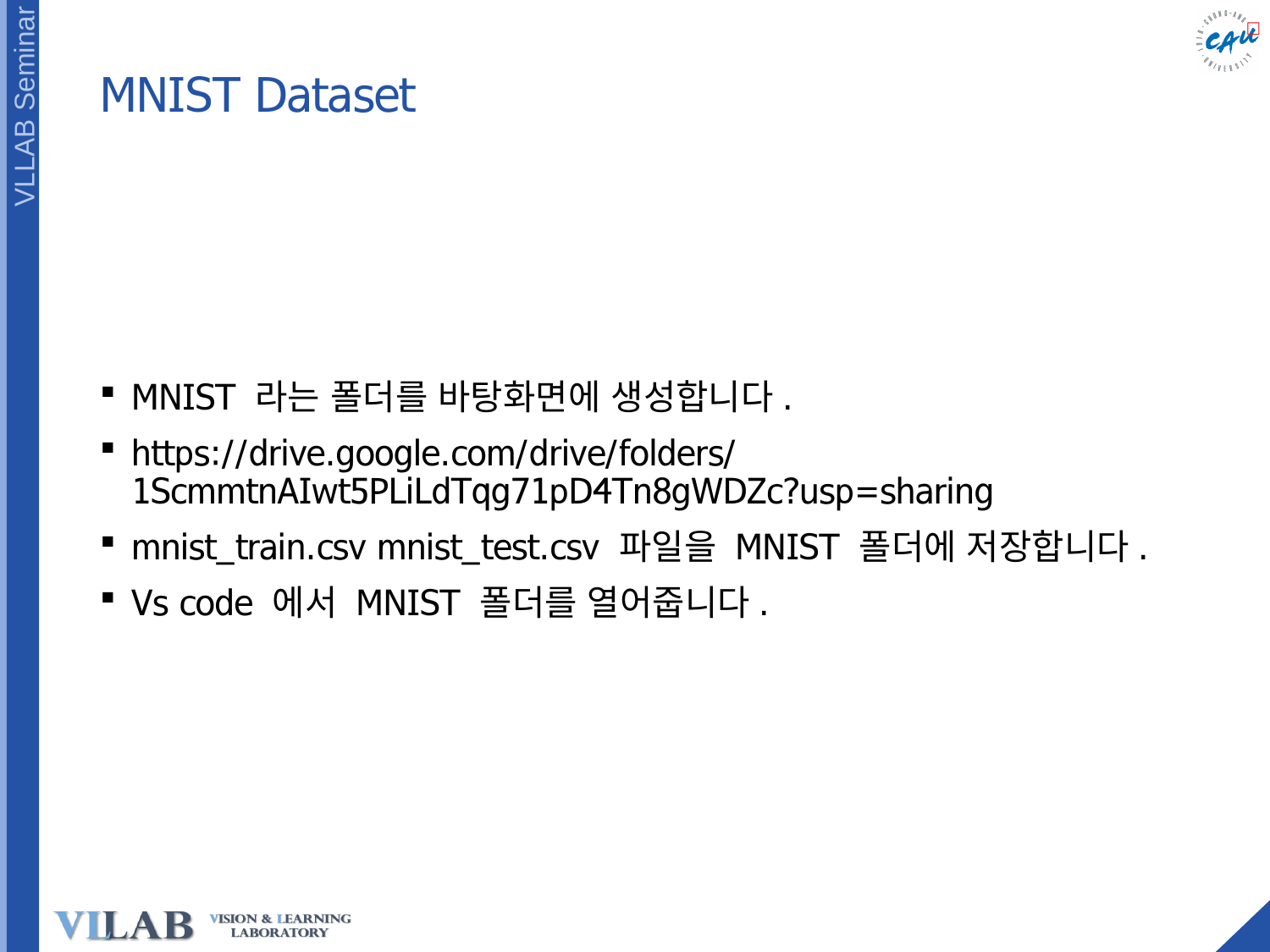

# MNIST Dataset
MNIST 라는 폴더를 바탕화면에 생성합니다.
https://drive.google.com/drive/folders/1ScmmtnAIwt5PLiLdTqg71pD4Tn8gWDZc?usp=sharing
mnist_train.csv mnist_test.csv 파일을 MNIST 폴더에 저장합니다.
Vs code 에서 MNIST 폴더를 열어줍니다.